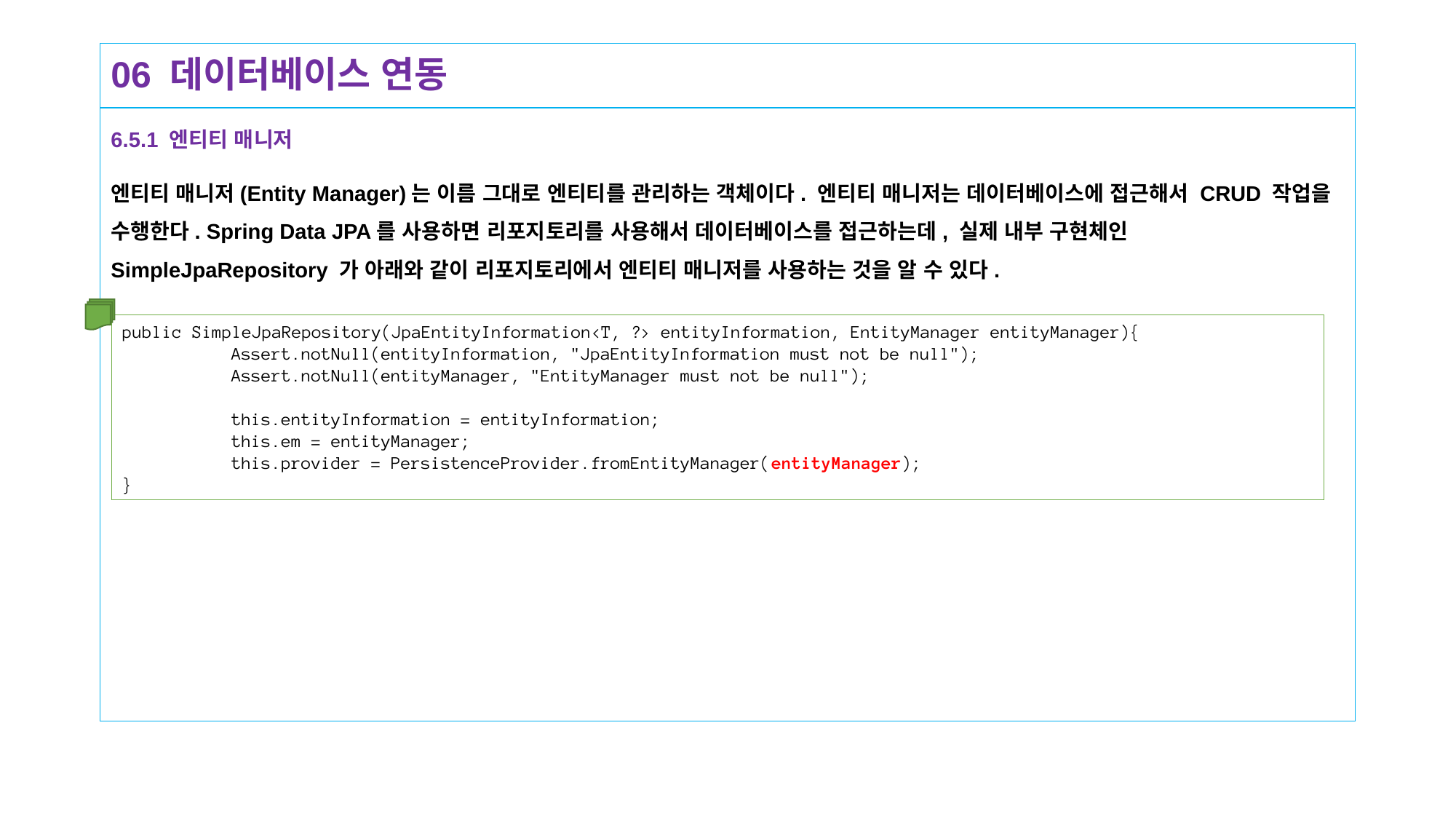

# 06 데이터베이스 연동
6.5.1 엔티티 매니저
엔티티 매니저(Entity Manager)는 이름 그대로 엔티티를 관리하는 객체이다. 엔티티 매니저는 데이터베이스에 접근해서 CRUD 작업을 수행한다. Spring Data JPA를 사용하면 리포지토리를 사용해서 데이터베이스를 접근하는데, 실제 내부 구현체인 SimpleJpaRepository 가 아래와 같이 리포지토리에서 엔티티 매니저를 사용하는 것을 알 수 있다.

public SimpleJpaRepository(JpaEntityInformation<T, ?> entityInformation, EntityManager entityManager){
	Assert.notNull(entityInformation, "JpaEntityInformation must not be null");
	Assert.notNull(entityManager, "EntityManager must not be null");

	this.entityInformation = entityInformation;
	this.em = entityManager;
	this.provider = PersistenceProvider.fromEntityManager(entityManager);
}